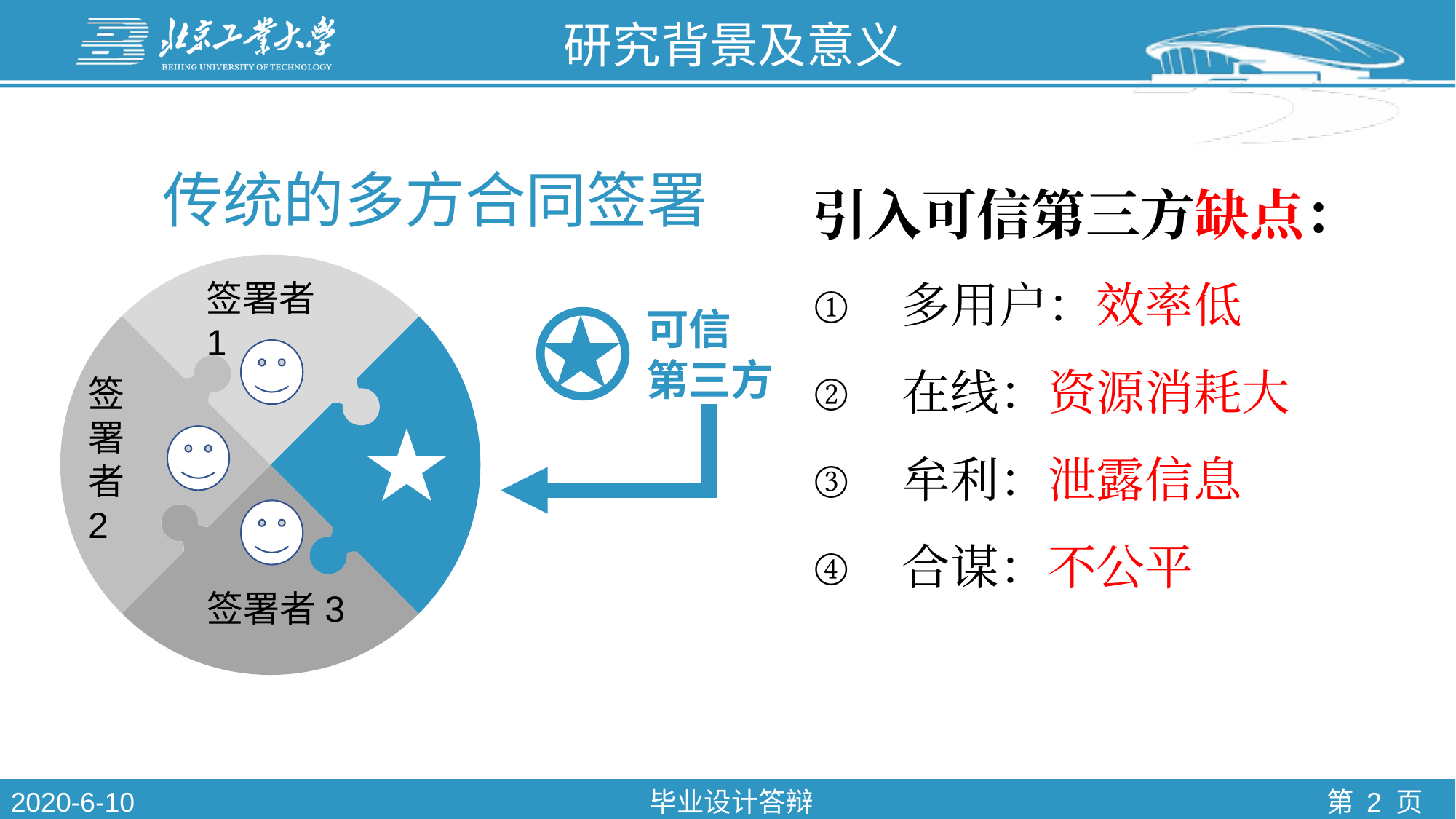

研究背景及意义
引入可信第三方缺点：
多用户：效率低
在线：资源消耗大
牟利：泄露信息
合谋：不公平

传统的多方合同签署

签署者1

可信
第三方

签署者 2

签署者3
2020-6-10
毕业设计答辩
第 2 页